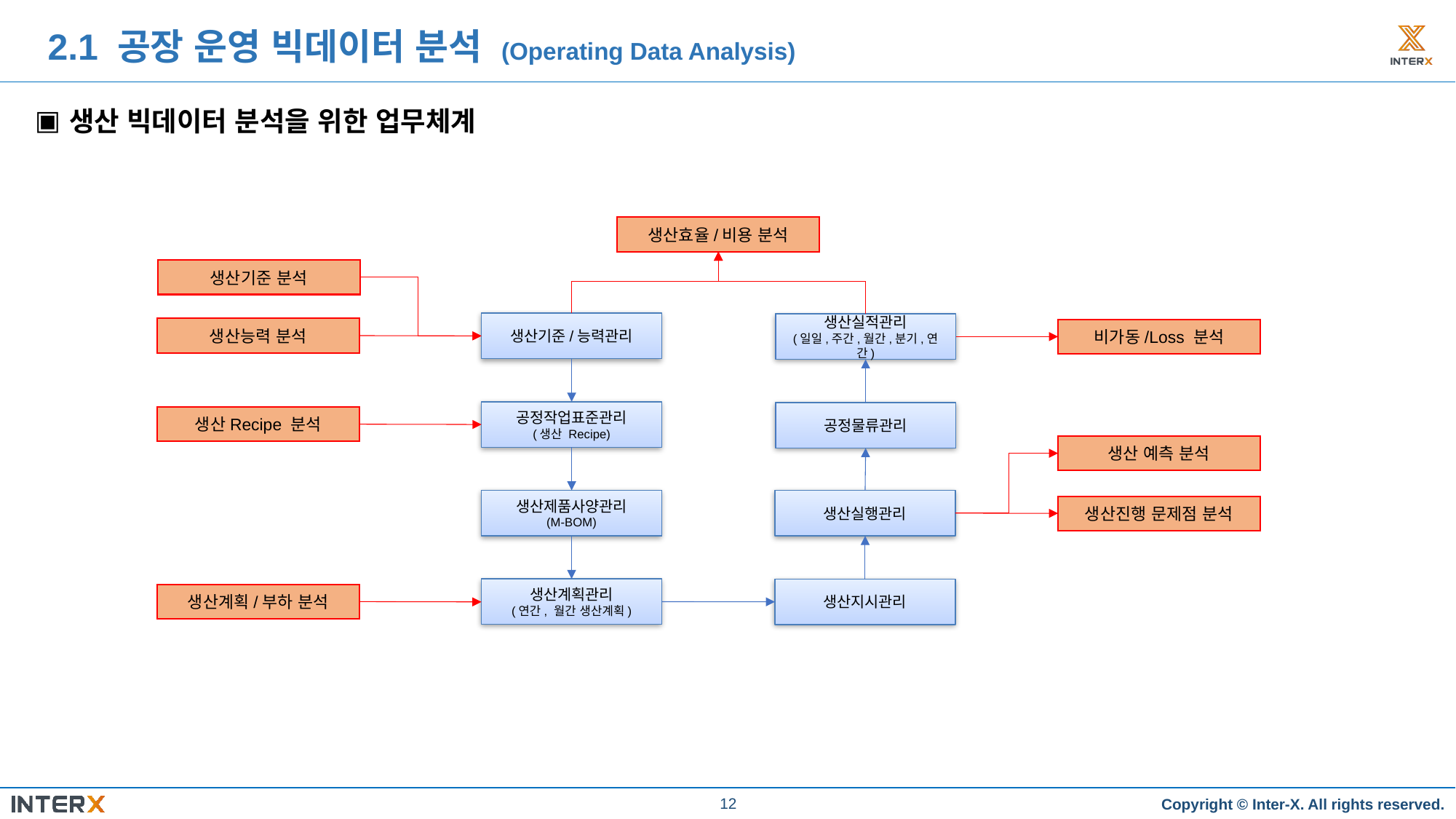

2.1 공장 운영 빅데이터 분석 (Operating Data Analysis)
생산 빅데이터 분석을 위한 업무체계
생산효율/비용 분석
생산기준 분석
생산기준/능력관리
생산실적관리
(일일,주간,월간,분기,연간)
생산능력 분석
비가동/Loss 분석
공정작업표준관리
(생산 Recipe)
공정물류관리
생산Recipe 분석
생산 예측 분석
생산제품사양관리
(M-BOM)
생산실행관리
생산진행 문제점 분석
생산계획관리
(연간, 월간 생산계획)
생산지시관리
생산계획/부하 분석